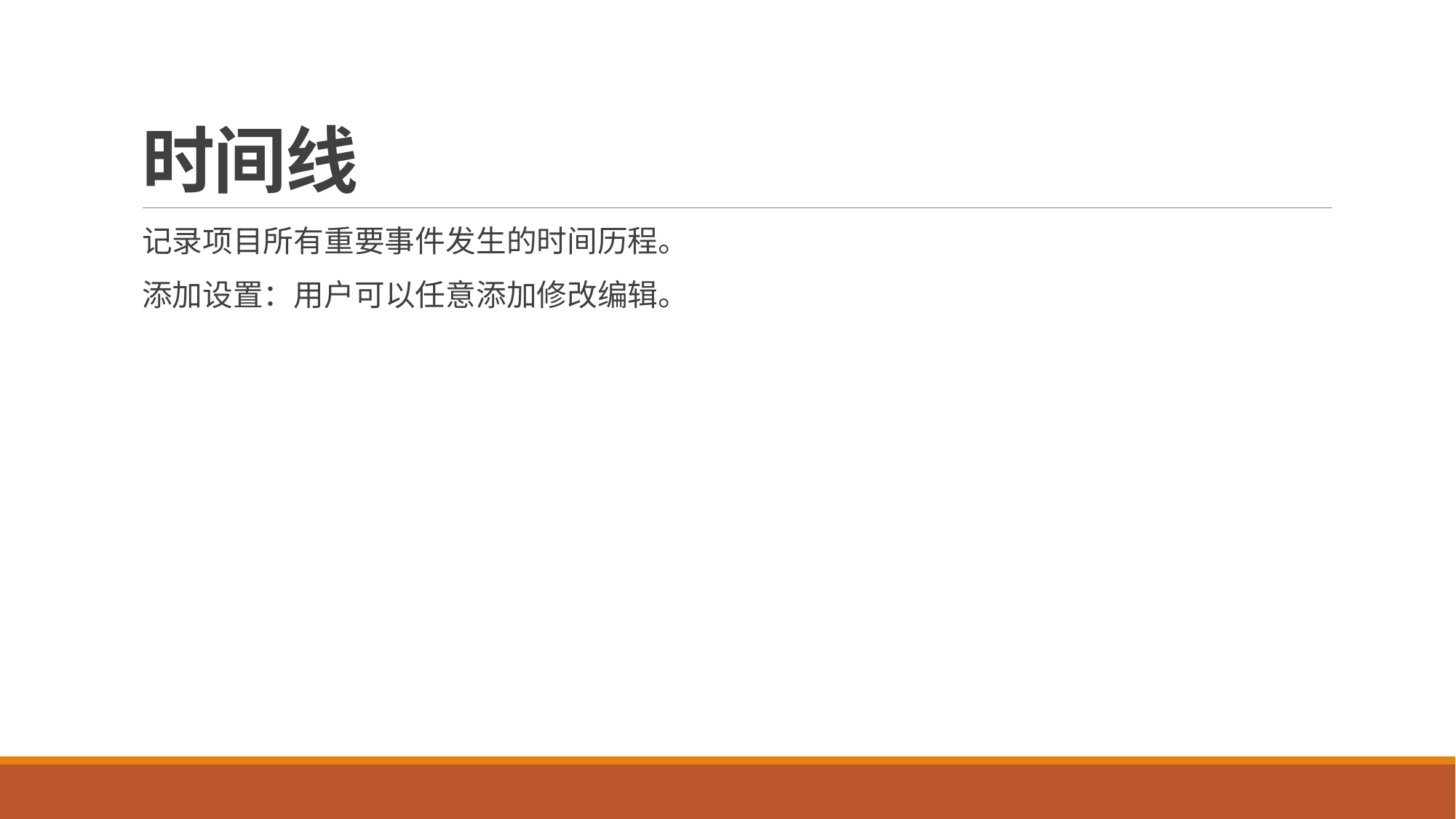

# 时间线

记录项目所有重要事件发生的时间历程。
添加设置：用户可以任意添加修改编辑。